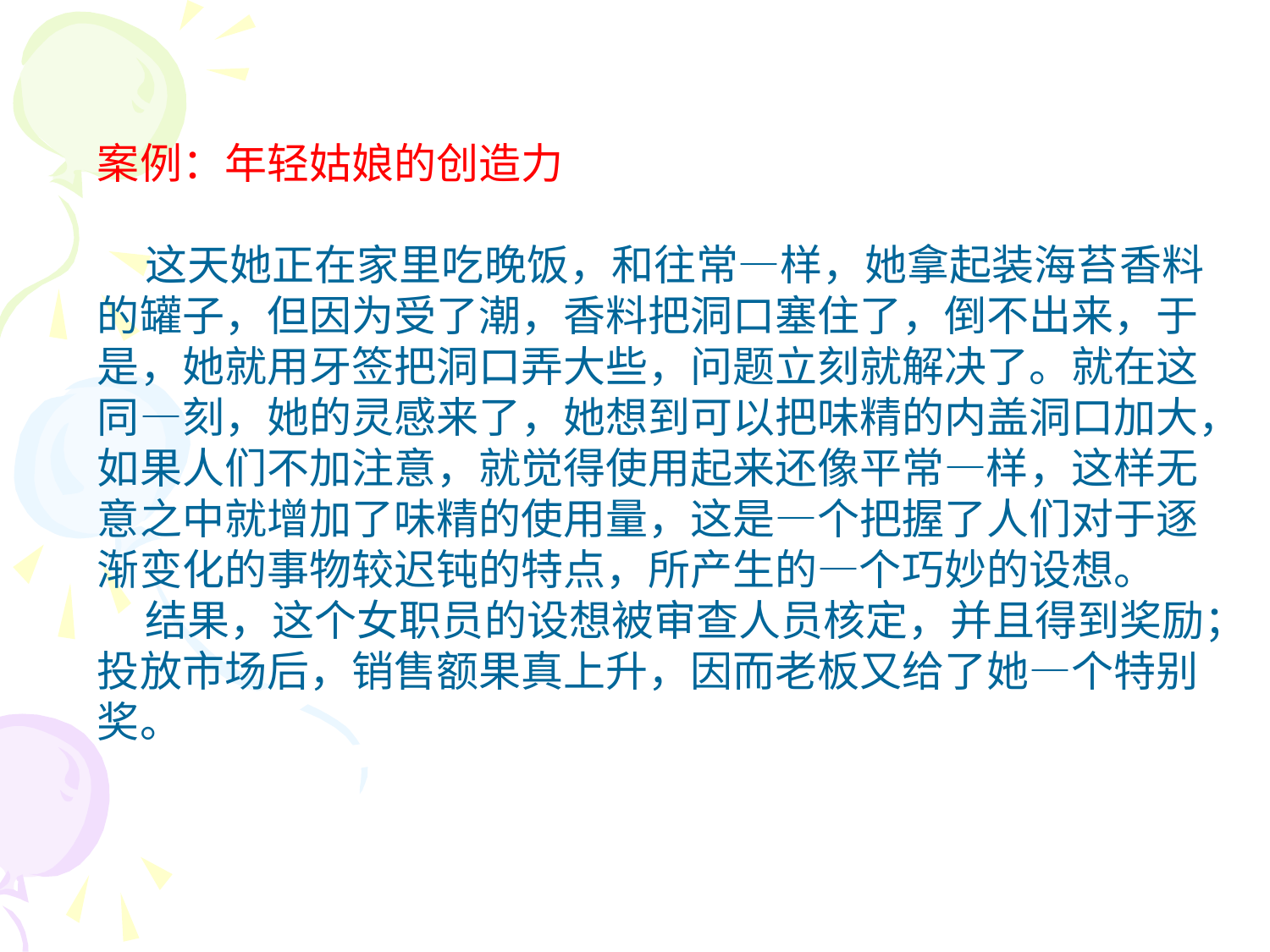

案例：年轻姑娘的创造力

    这天她正在家里吃晚饭，和往常—样，她拿起装海苔香料的罐子，但因为受了潮，香料把洞口塞住了，倒不出来，于是，她就用牙签把洞口弄大些，问题立刻就解决了。就在这同—刻，她的灵感来了，她想到可以把味精的内盖洞口加大，如果人们不加注意，就觉得使用起来还像平常—样，这样无意之中就增加了味精的使用量，这是—个把握了人们对于逐渐变化的事物较迟钝的特点，所产生的—个巧妙的设想。
    结果，这个女职员的设想被审查人员核定，并且得到奖励；投放市场后，销售额果真上升，因而老板又给了她—个特别奖。